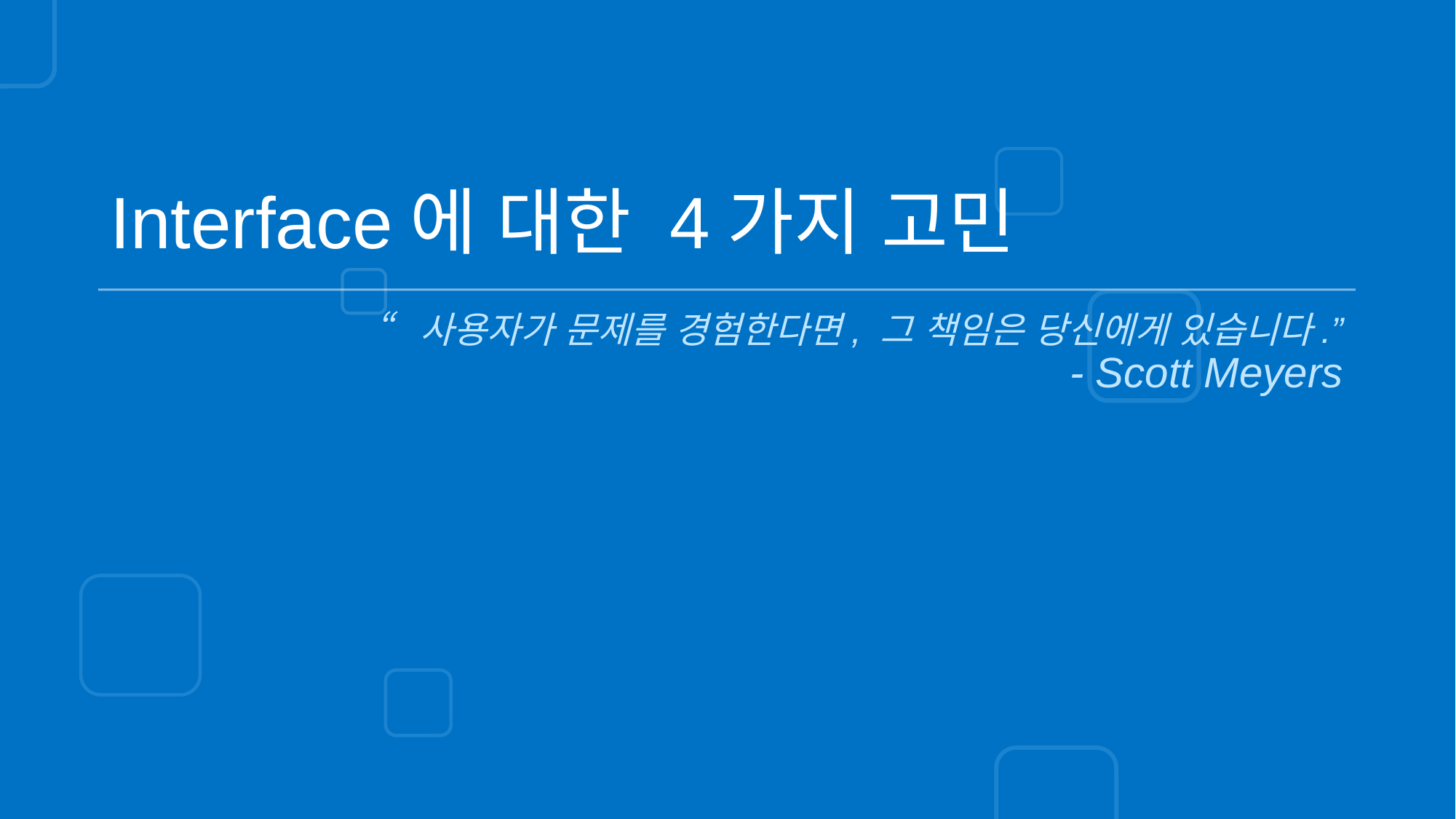

# Interface에 대한 4가지 고민
“사용자가 문제를 경험한다면, 그 책임은 당신에게 있습니다.”
- Scott Meyers